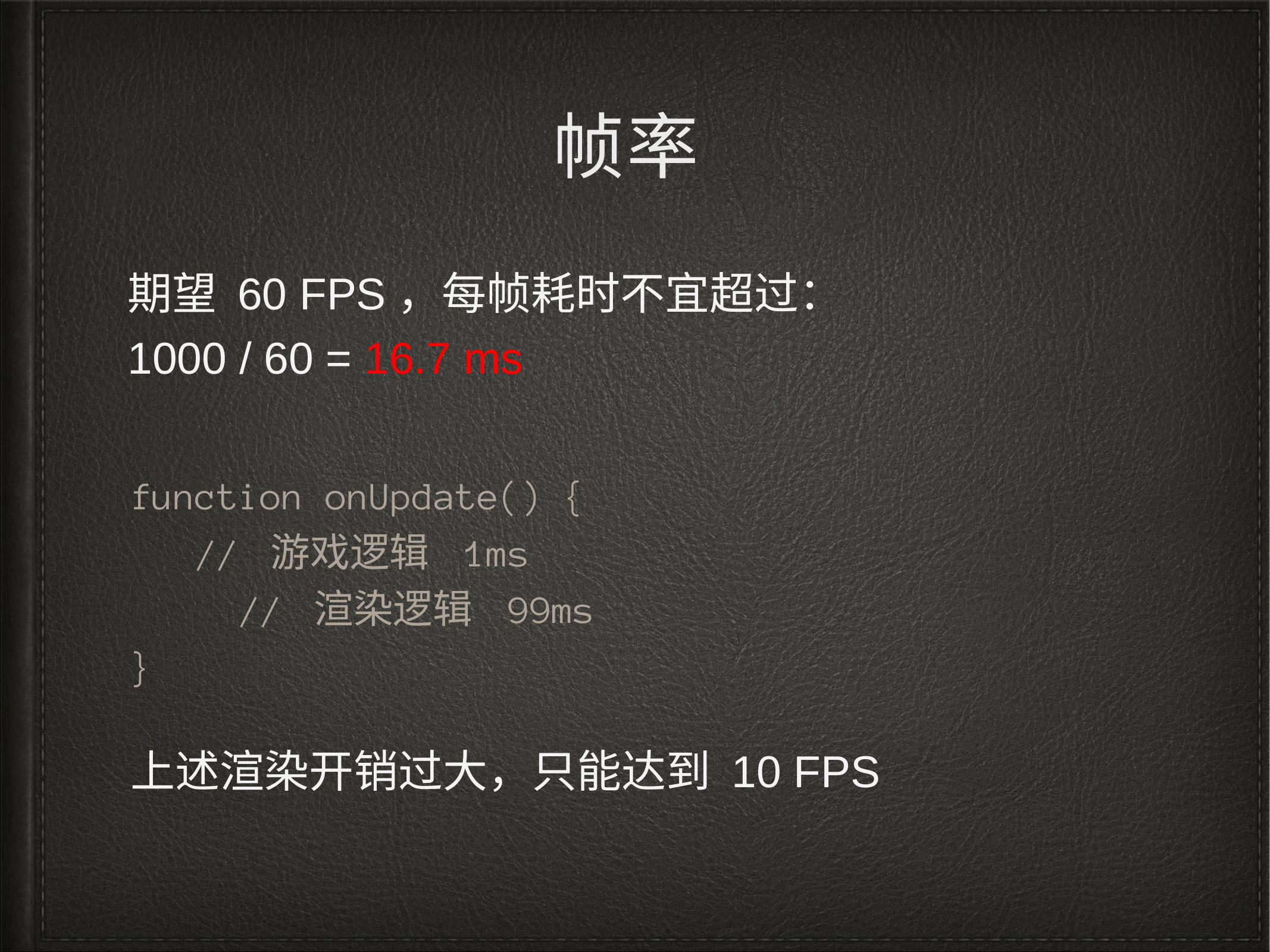

# 帧率
期望 60 FPS，每帧耗时不宜超过：
1000 / 60 = 16.7 ms
function onUpdate() {
   // 游戏逻辑   1ms
     // 渲染逻辑   99ms
}
上述渲染开销过大，只能达到 10 FPS